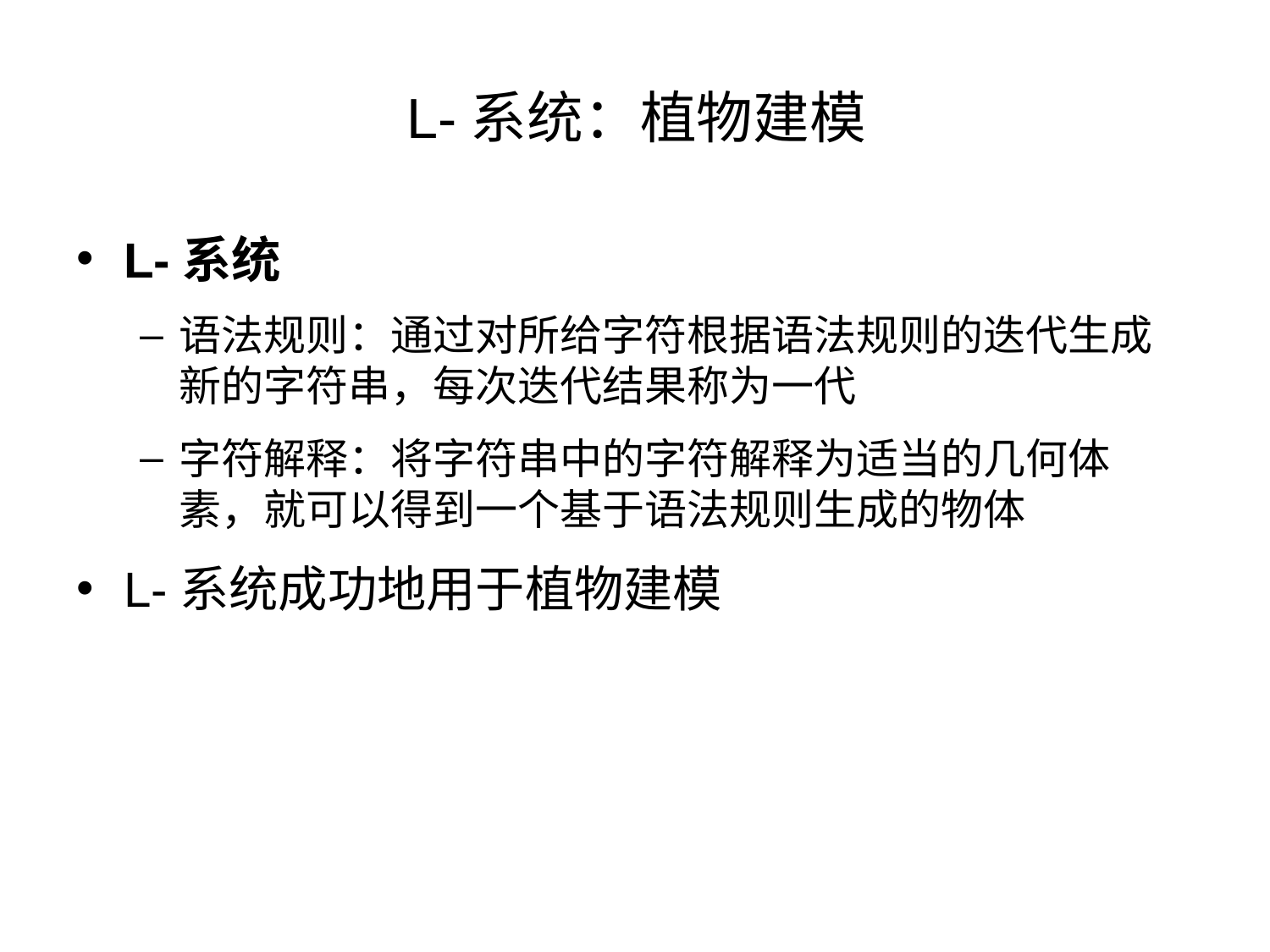

# L-系统：植物建模
L-系统
语法规则：通过对所给字符根据语法规则的迭代生成新的字符串，每次迭代结果称为一代
字符解释：将字符串中的字符解释为适当的几何体素，就可以得到一个基于语法规则生成的物体
L-系统成功地用于植物建模